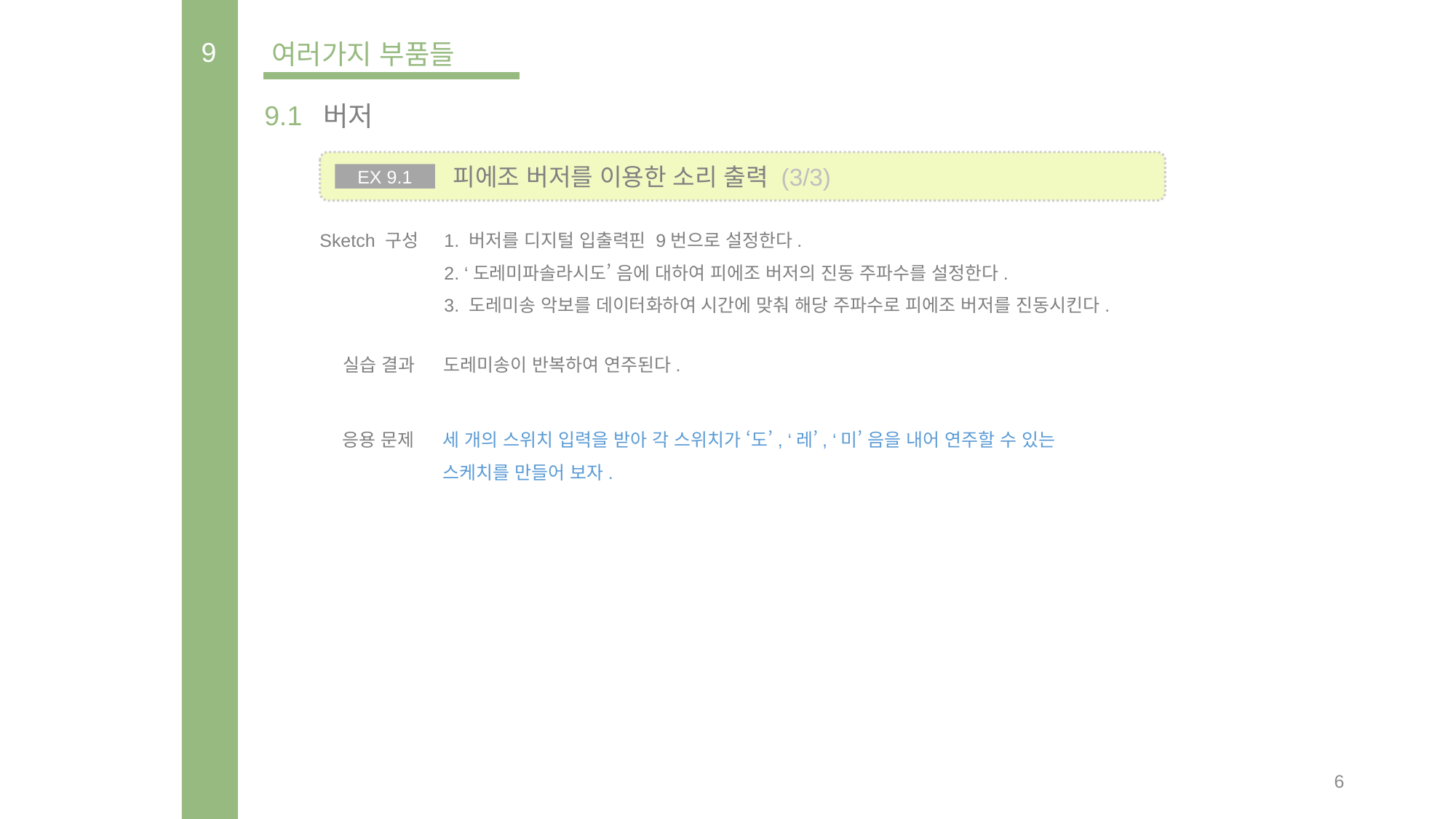

9
여러가지 부품들
9.1
버저
                 피에조 버저를 이용한 소리 출력 (3/3)
EX 9.1
Sketch 구성
1. 버저를 디지털 입출력핀 9번으로 설정한다.
2. ‘도레미파솔라시도’ 음에 대하여 피에조 버저의 진동 주파수를 설정한다.
3. 도레미송 악보를 데이터화하여 시간에 맞춰 해당 주파수로 피에조 버저를 진동시킨다.
실습 결과
도레미송이 반복하여 연주된다.
응용 문제
세 개의 스위치 입력을 받아 각 스위치가 ‘도’, ‘레’, ‘미’ 음을 내어 연주할 수 있는
스케치를 만들어 보자.
6